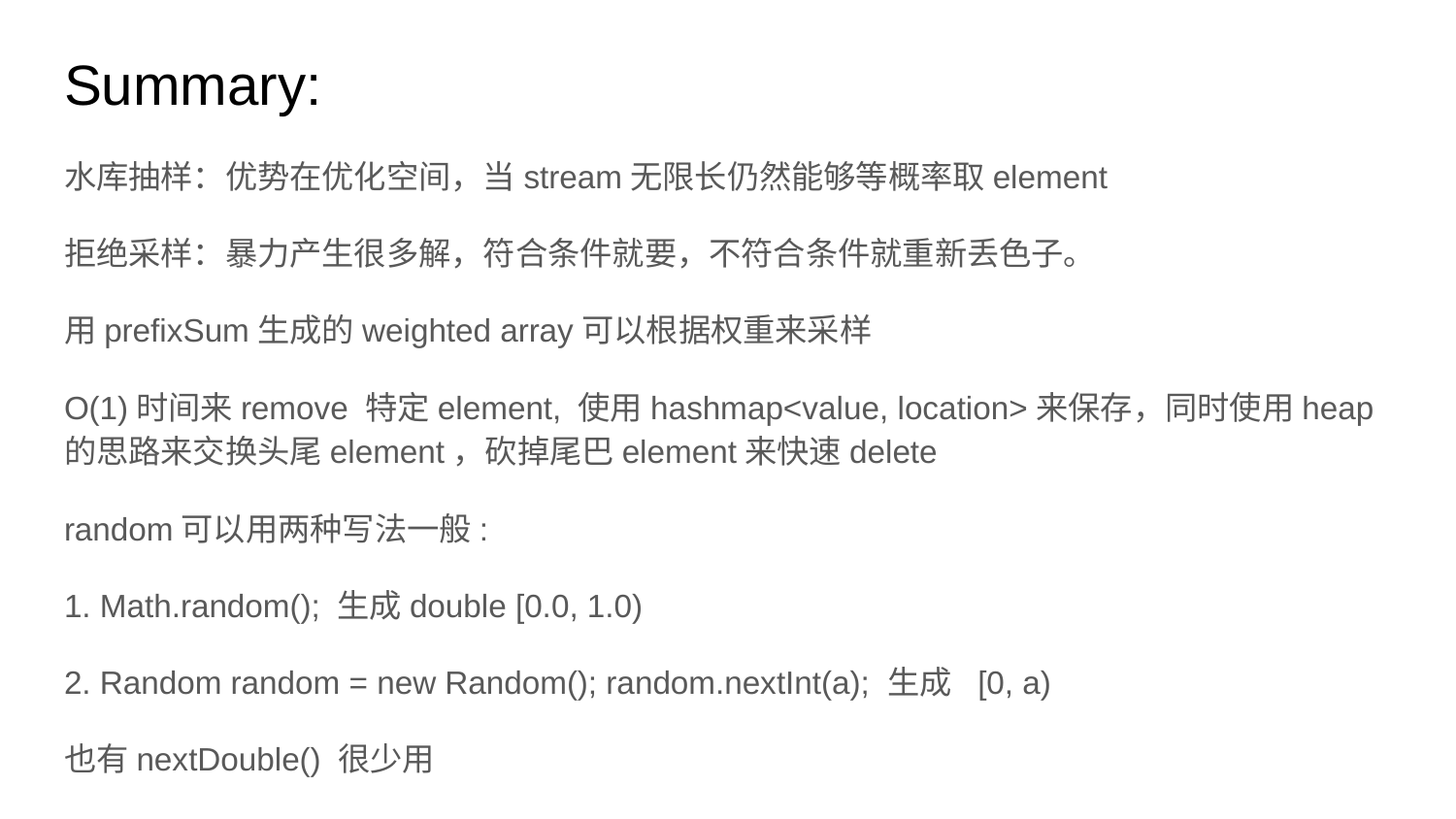

# Summary:
水库抽样：优势在优化空间，当stream无限长仍然能够等概率取element
拒绝采样：暴力产生很多解，符合条件就要，不符合条件就重新丢色子。
用prefixSum生成的weighted array可以根据权重来采样
O(1)时间来remove 特定element, 使用hashmap<value, location>来保存，同时使用heap的思路来交换头尾element，砍掉尾巴element来快速delete
random可以用两种写法一般:
1. Math.random(); 生成double [0.0, 1.0)
2. Random random = new Random(); random.nextInt(a); 生成  [0, a)
也有nextDouble() 很少用